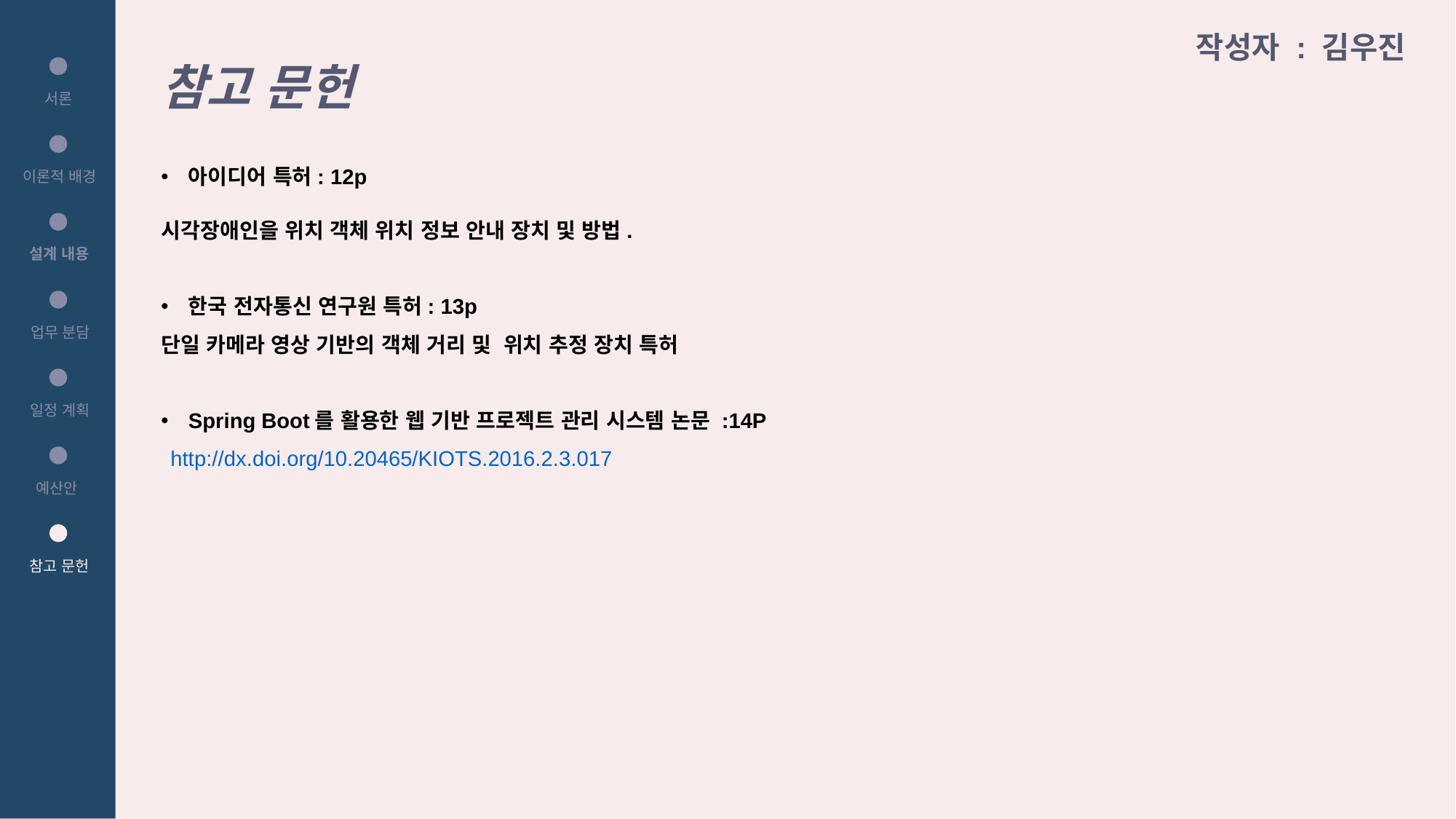

참고 문헌
작성자 : 김우진

아이디어 특허: 12p
시각장애인을 위치 객체 위치 정보 안내 장치 및 방법.

한국 전자통신 연구원 특허: 13p
단일 카메라 영상 기반의 객체 거리 및  위치 추정 장치 특허

Spring Boot를 활용한 웹 기반 프로젝트 관리 시스템 논문 :14P
  http://dx.doi.org/10.20465/KIOTS.2016.2.3.017

서론

이론적 배경

설계 내용

업무 분담

일정 계획

예산안

참고 문헌